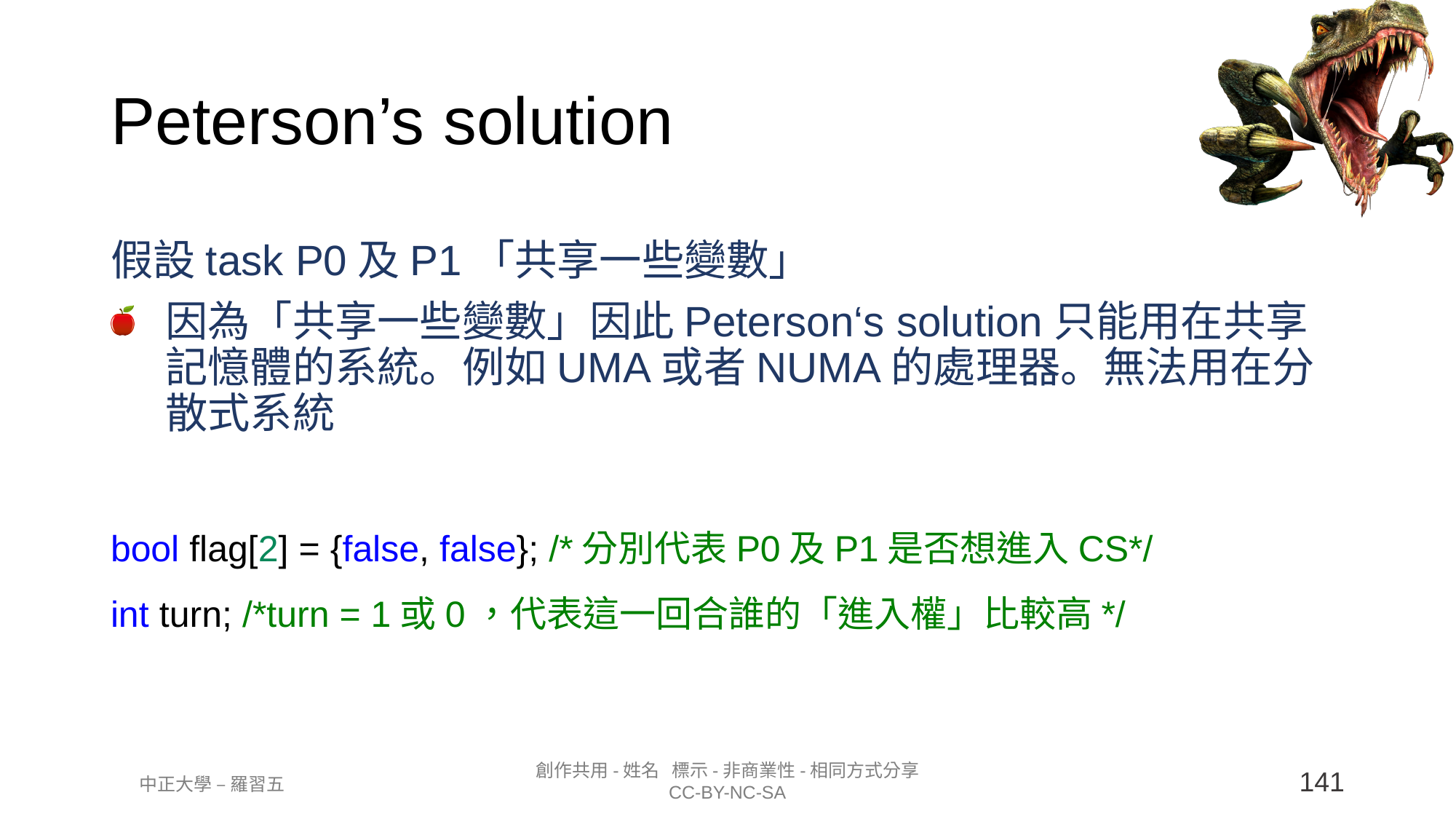

# Peterson’s solution
假設task P0及P1「共享一些變數」
因為「共享一些變數」因此Peterson‘s solution只能用在共享記憶體的系統。例如UMA或者NUMA的處理器。無法用在分散式系統
bool flag[2] = {false, false}; /*分別代表P0及P1是否想進入CS*/
int turn; /*turn = 1或0，代表這一回合誰的「進入權」比較高*/